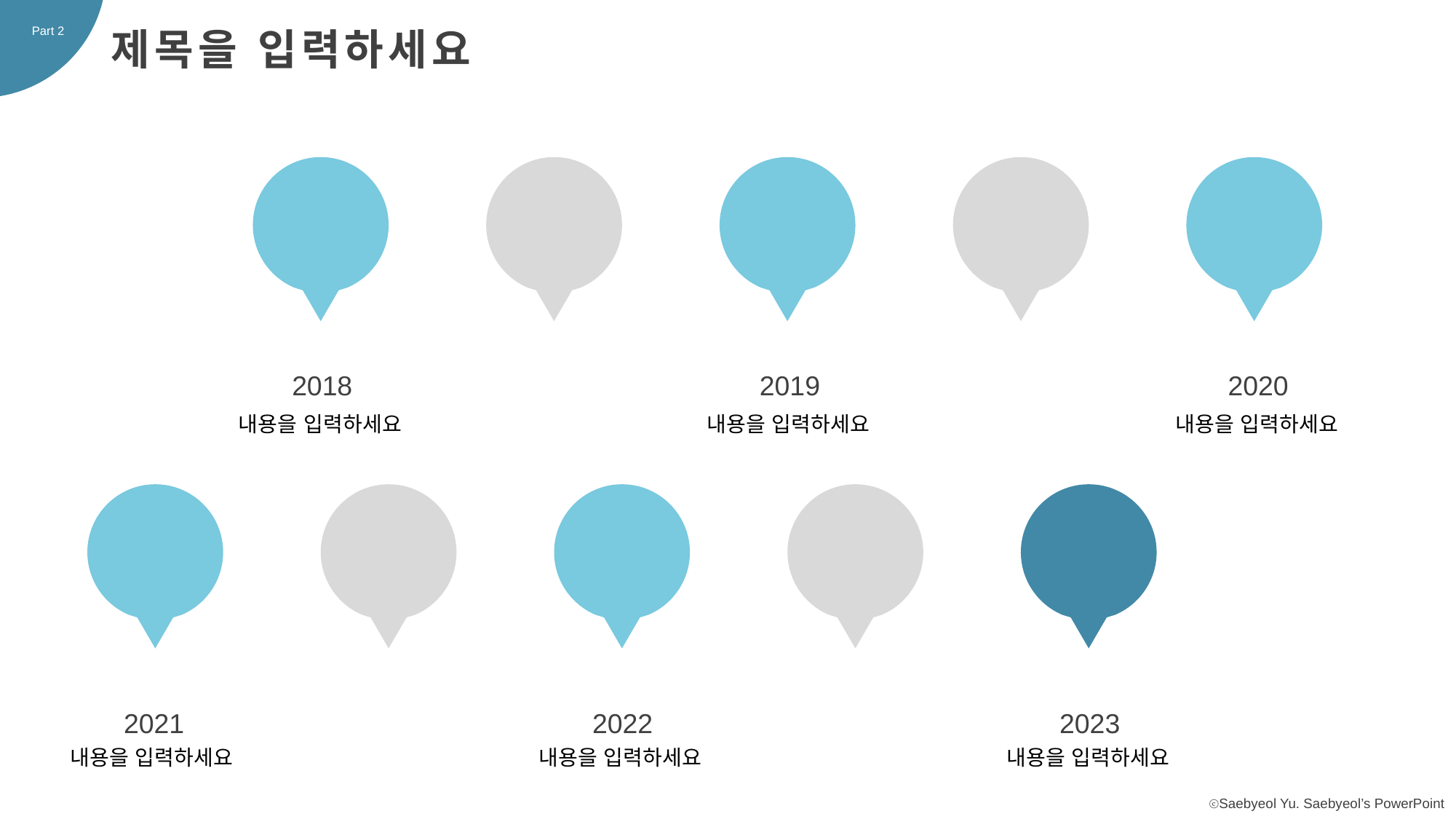

Part 2
제목을 입력하세요

2018
2019
2020
내용을 입력하세요
내용을 입력하세요
내용을 입력하세요

2021
2022
2023
내용을 입력하세요
내용을 입력하세요
내용을 입력하세요